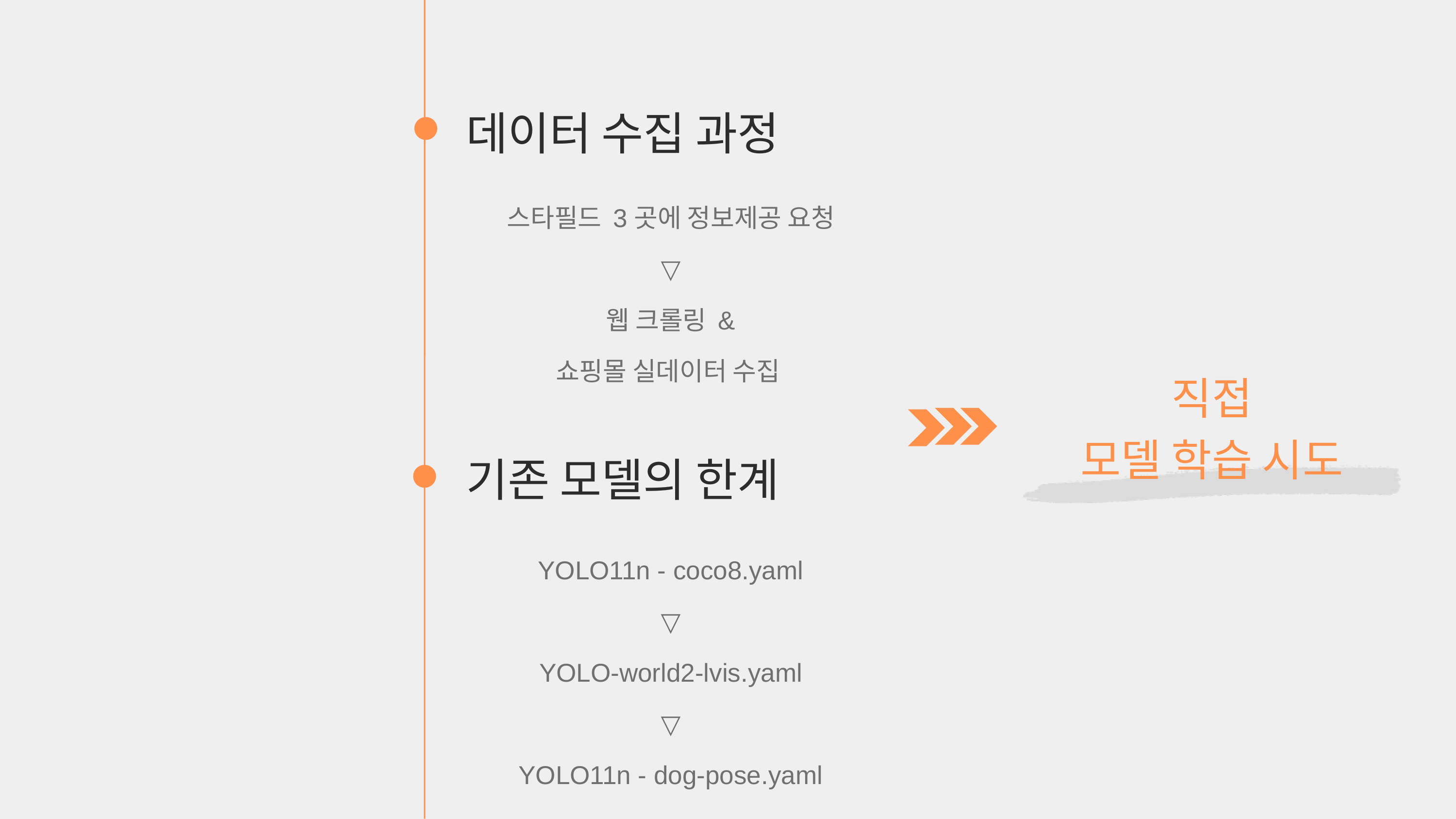

데이터 수집 과정

스타필드 3곳에 정보제공 요청
▽
웹 크롤링 &
쇼핑몰 실데이터 수집

직접
모델 학습 시도

기존 모델의 한계

YOLO11n - coco8.yaml
▽
YOLO-world2-lvis.yaml
▽
YOLO11n - dog-pose.yaml